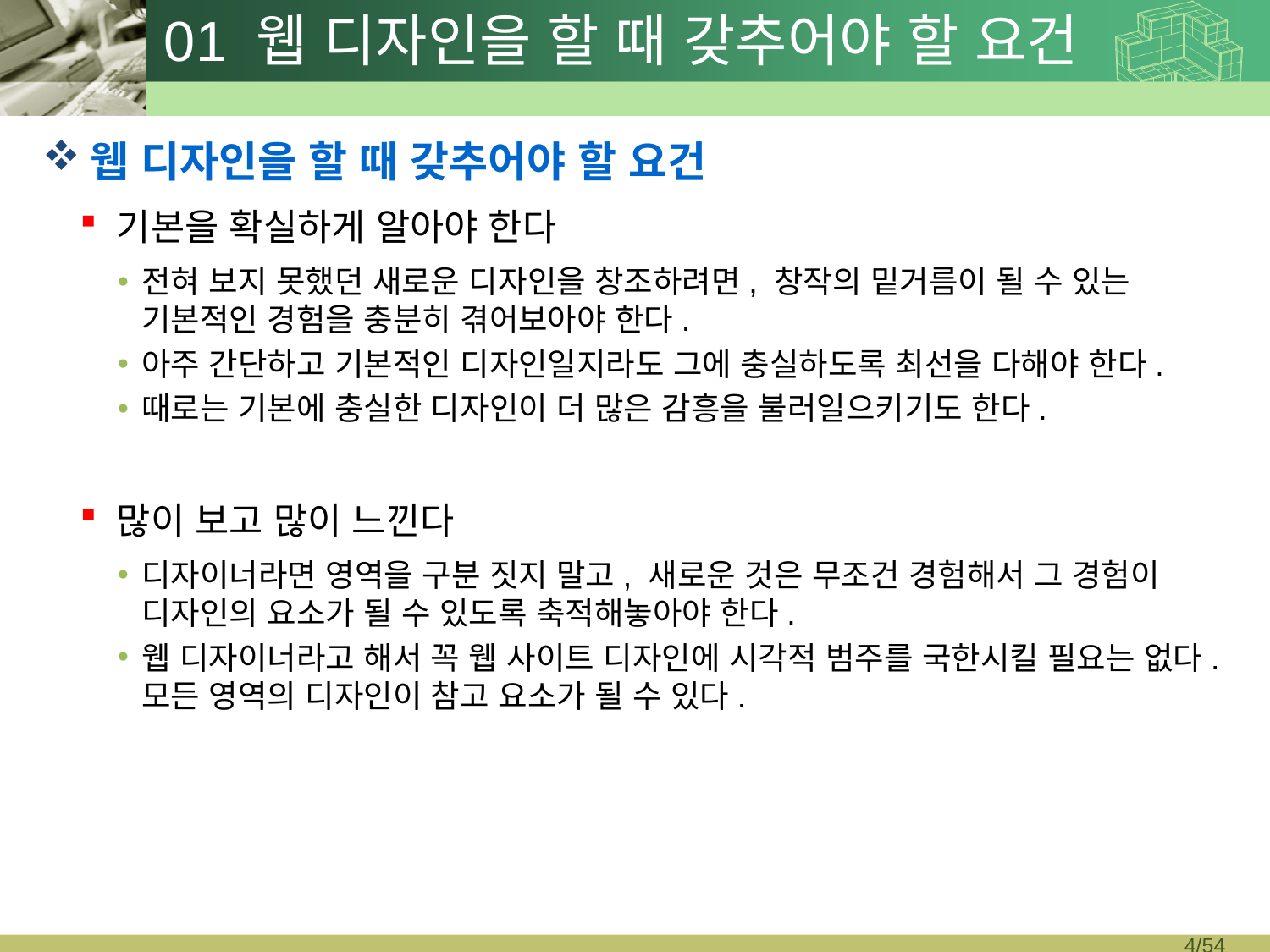

# 01 웹 디자인을 할 때 갖추어야 할 요건
웹 디자인을 할 때 갖추어야 할 요건
기본을 확실하게 알아야 한다
전혀 보지 못했던 새로운 디자인을 창조하려면, 창작의 밑거름이 될 수 있는 기본적인 경험을 충분히 겪어보아야 한다.
아주 간단하고 기본적인 디자인일지라도 그에 충실하도록 최선을 다해야 한다.
때로는 기본에 충실한 디자인이 더 많은 감흥을 불러일으키기도 한다.

많이 보고 많이 느낀다
디자이너라면 영역을 구분 짓지 말고, 새로운 것은 무조건 경험해서 그 경험이 디자인의 요소가 될 수 있도록 축적해놓아야 한다.
웹 디자이너라고 해서 꼭 웹 사이트 디자인에 시각적 범주를 국한시킬 필요는 없다. 모든 영역의 디자인이 참고 요소가 될 수 있다.